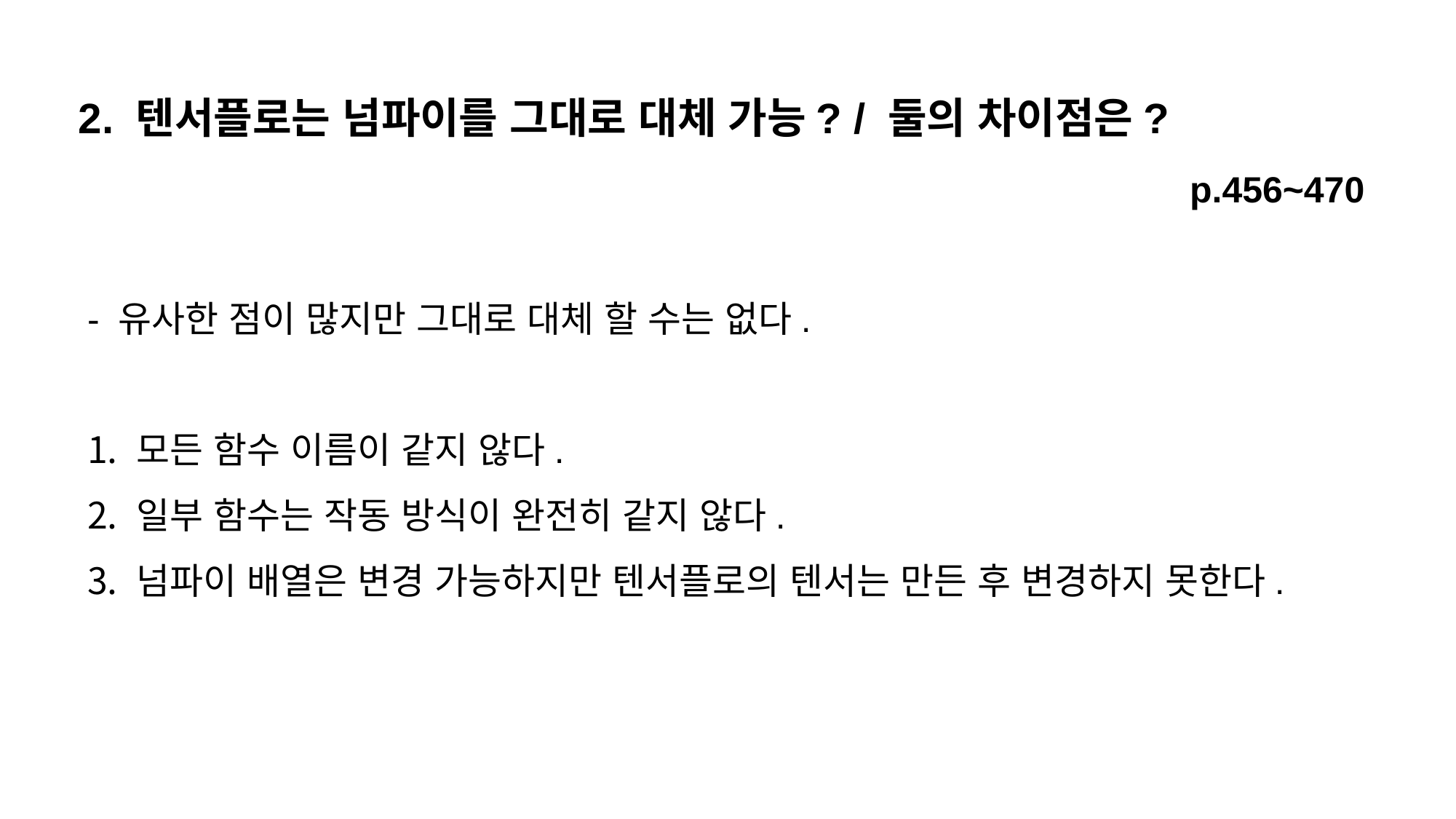

2. 텐서플로는 넘파이를 그대로 대체 가능? / 둘의 차이점은?
p.456~470
- 유사한 점이 많지만 그대로 대체 할 수는 없다.

 모든 함수 이름이 같지 않다.
 일부 함수는 작동 방식이 완전히 같지 않다.
 넘파이 배열은 변경 가능하지만 텐서플로의 텐서는 만든 후 변경하지 못한다.